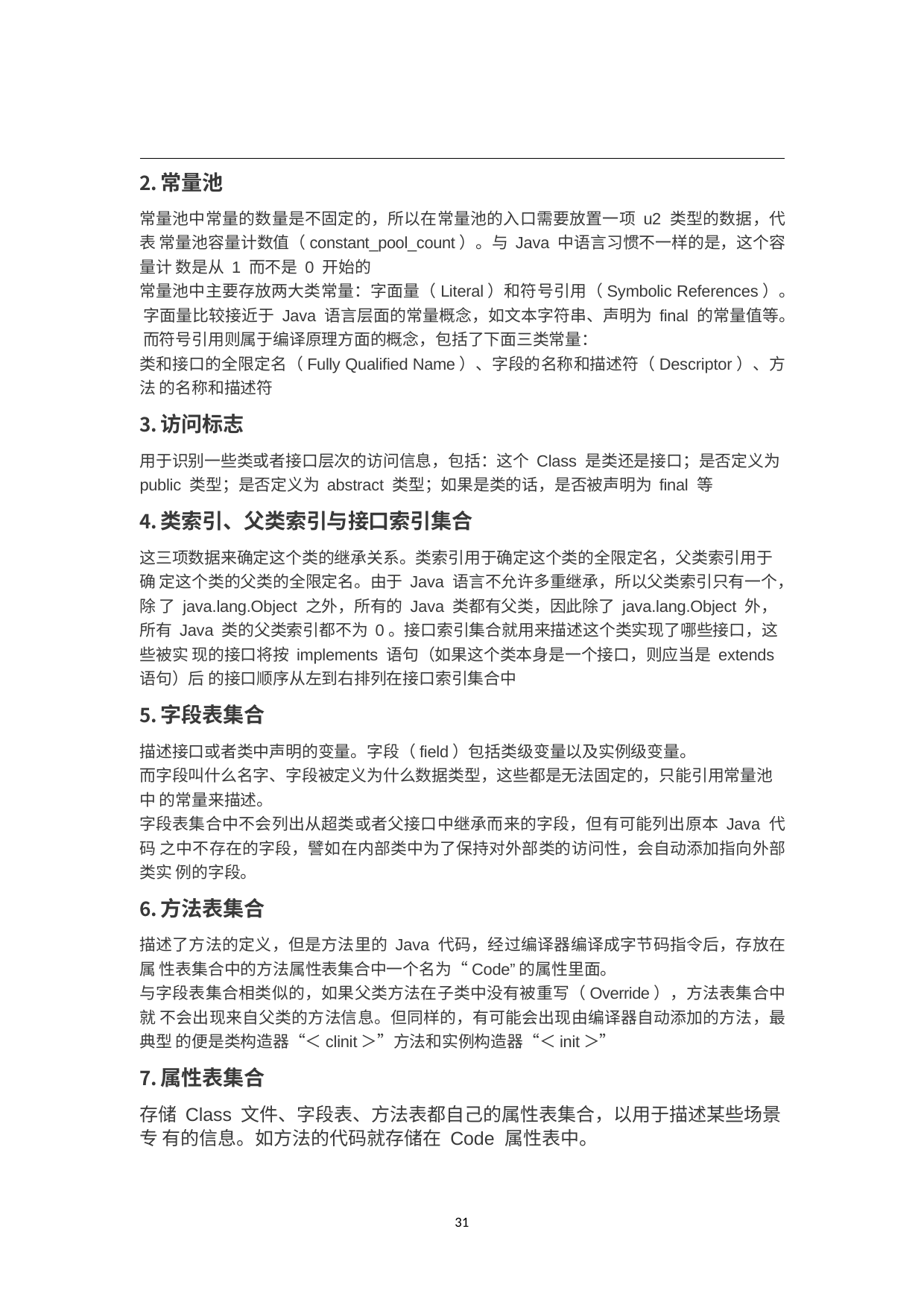

常量池
常量池中常量的数量是不固定的，所以在常量池的入口需要放置一项 u2 类型的数据，代表 常量池容量计数值（constant_pool_count）。与 Java 中语言习惯不一样的是，这个容量计 数是从 1 而不是 0 开始的
常量池中主要存放两大类常量：字面量（Literal）和符号引用（Symbolic References）。 字面量比较接近于 Java 语言层面的常量概念，如文本字符串、声明为 final 的常量值等。 而符号引用则属于编译原理方面的概念，包括了下面三类常量：
类和接口的全限定名（Fully Qualified Name）、字段的名称和描述符（Descriptor）、方法 的名称和描述符
访问标志
用于识别一些类或者接口层次的访问信息，包括：这个 Class 是类还是接口；是否定义为
public 类型；是否定义为 abstract 类型；如果是类的话，是否被声明为 final 等
类索引、父类索引与接口索引集合
这三项数据来确定这个类的继承关系。类索引用于确定这个类的全限定名，父类索引用于确 定这个类的父类的全限定名。由于 Java 语言不允许多重继承，所以父类索引只有一个，除 了 java.lang.Object 之外，所有的 Java 类都有父类，因此除了 java.lang.Object 外，所有 Java 类的父类索引都不为 0。接口索引集合就用来描述这个类实现了哪些接口，这些被实 现的接口将按 implements 语句（如果这个类本身是一个接口，则应当是 extends 语句）后 的接口顺序从左到右排列在接口索引集合中
字段表集合
描述接口或者类中声明的变量。字段（field）包括类级变量以及实例级变量。
而字段叫什么名字、字段被定义为什么数据类型，这些都是无法固定的，只能引用常量池中 的常量来描述。
字段表集合中不会列出从超类或者父接口中继承而来的字段，但有可能列出原本 Java 代码 之中不存在的字段，譬如在内部类中为了保持对外部类的访问性，会自动添加指向外部类实 例的字段。
方法表集合
描述了方法的定义，但是方法里的 Java 代码，经过编译器编译成字节码指令后，存放在属 性表集合中的方法属性表集合中一个名为“Code”的属性里面。
与字段表集合相类似的，如果父类方法在子类中没有被重写（Override），方法表集合中就 不会出现来自父类的方法信息。但同样的，有可能会出现由编译器自动添加的方法，最典型 的便是类构造器“＜clinit＞”方法和实例构造器“＜init＞”
属性表集合
存储 Class 文件、字段表、方法表都自己的属性表集合，以用于描述某些场景专 有的信息。如方法的代码就存储在 Code 属性表中。
31